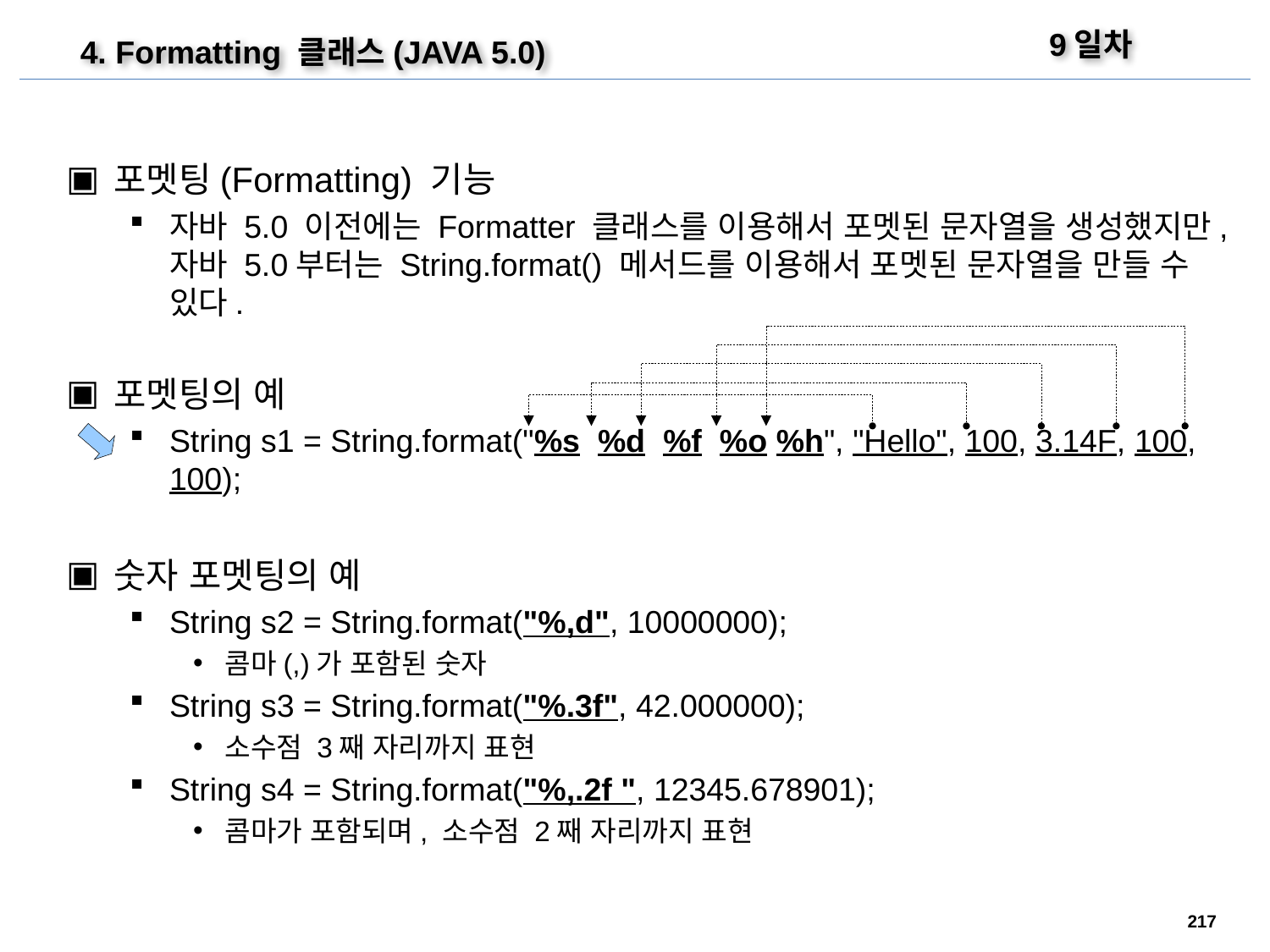

9일차
4. Formatting 클래스(JAVA 5.0)
포멧팅(Formatting) 기능
자바 5.0 이전에는 Formatter 클래스를 이용해서 포멧된 문자열을 생성했지만, 자바 5.0부터는 String.format() 메서드를 이용해서 포멧된 문자열을 만들 수 있다.

포멧팅의 예
String s1 = String.format("%s  %d  %f  %o %h", "Hello", 100, 3.14F, 100, 100);

숫자 포멧팅의 예
String s2 = String.format("%,d", 10000000);
콤마(,)가 포함된 숫자
String s3 = String.format("%.3f", 42.000000);
소수점 3째 자리까지 표현
String s4 = String.format("%,.2f ", 12345.678901);
콤마가 포함되며, 소수점 2째 자리까지 표현